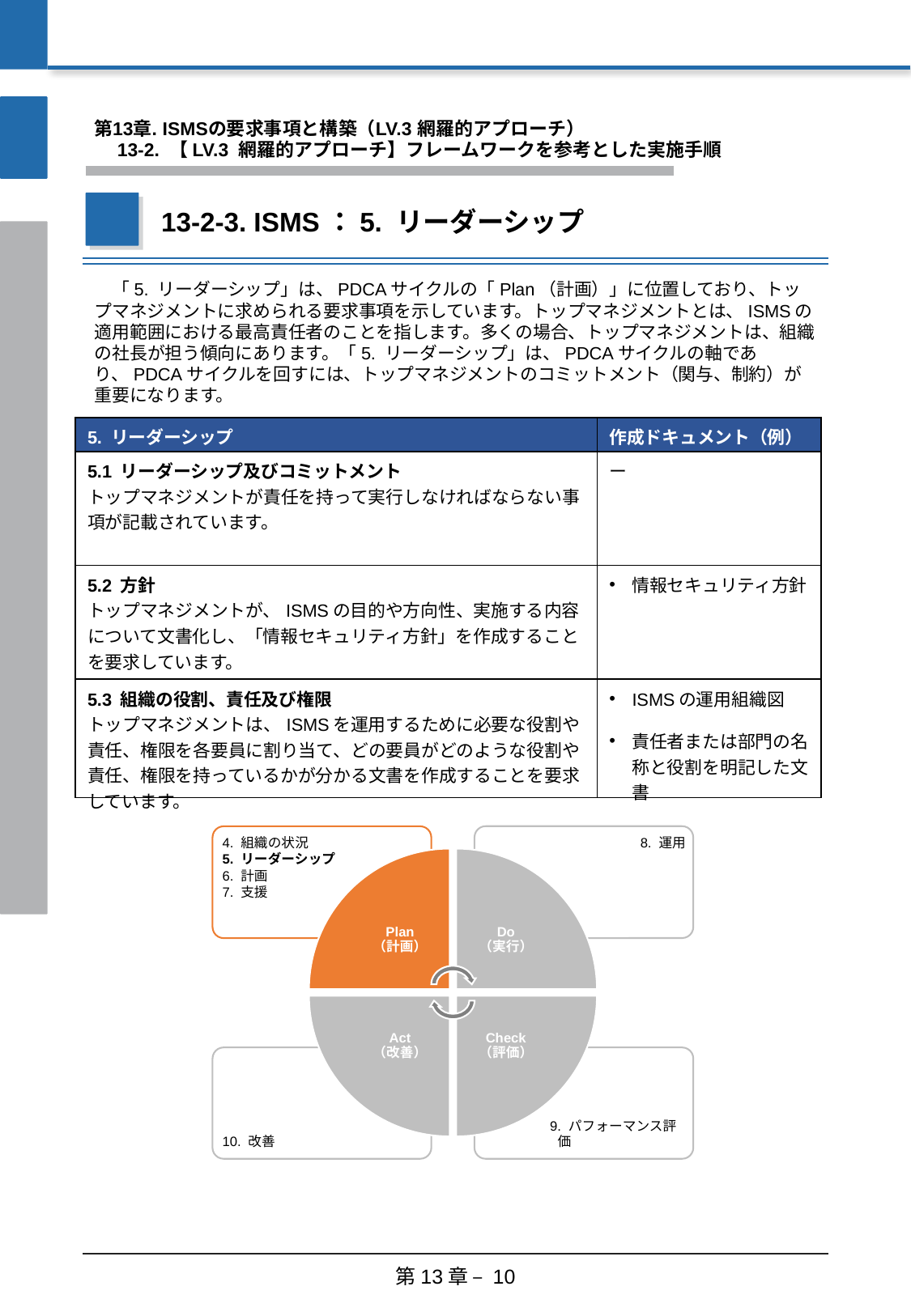

第13章. ISMSの要求事項と構築（LV.3 網羅的アプローチ）
　13-2. 【LV.3 網羅的アプローチ】フレームワークを参考とした実施手順
13-2-3. ISMS：5. リーダーシップ
　「5. リーダーシップ」は、PDCAサイクルの「Plan（計画）」に位置しており、トップマネジメントに求められる要求事項を示しています。トップマネジメントとは、ISMSの適用範囲における最高責任者のことを指します。多くの場合、トップマネジメントは、組織の社長が担う傾向にあります。「5. リーダーシップ」は、PDCAサイクルの軸であり、PDCAサイクルを回すには、トップマネジメントのコミットメント（関与、制約）が重要になります。
| 5. リーダーシップ | 作成ドキュメント（例） |
| --- | --- |
| 5.1 リーダーシップ及びコミットメント トップマネジメントが責任を持って実行しなければならない事項が記載されています。 | ー |
| 5.2 方針 トップマネジメントが、ISMSの目的や方向性、実施する内容について文書化し、「情報セキュリティ方針」を作成することを要求しています。 | 情報セキュリティ方針 |
| 5.3 組織の役割、責任及び権限 トップマネジメントは、ISMSを運用するために必要な役割や責任、権限を各要員に割り当て、どの要員がどのような役割や責任、権限を持っているかが分かる文書を作成することを要求しています。 | ISMSの運用組織図 責任者または部門の名称と役割を明記した文書 |
9. パフォーマンス評価
10. 改善
8. 運用
4. 組織の状況
5. リーダーシップ
6. 計画
7. 支援
Plan
（計画）
Do
（実行）
Check
（評価）
Act
（改善）
第13章 – 10